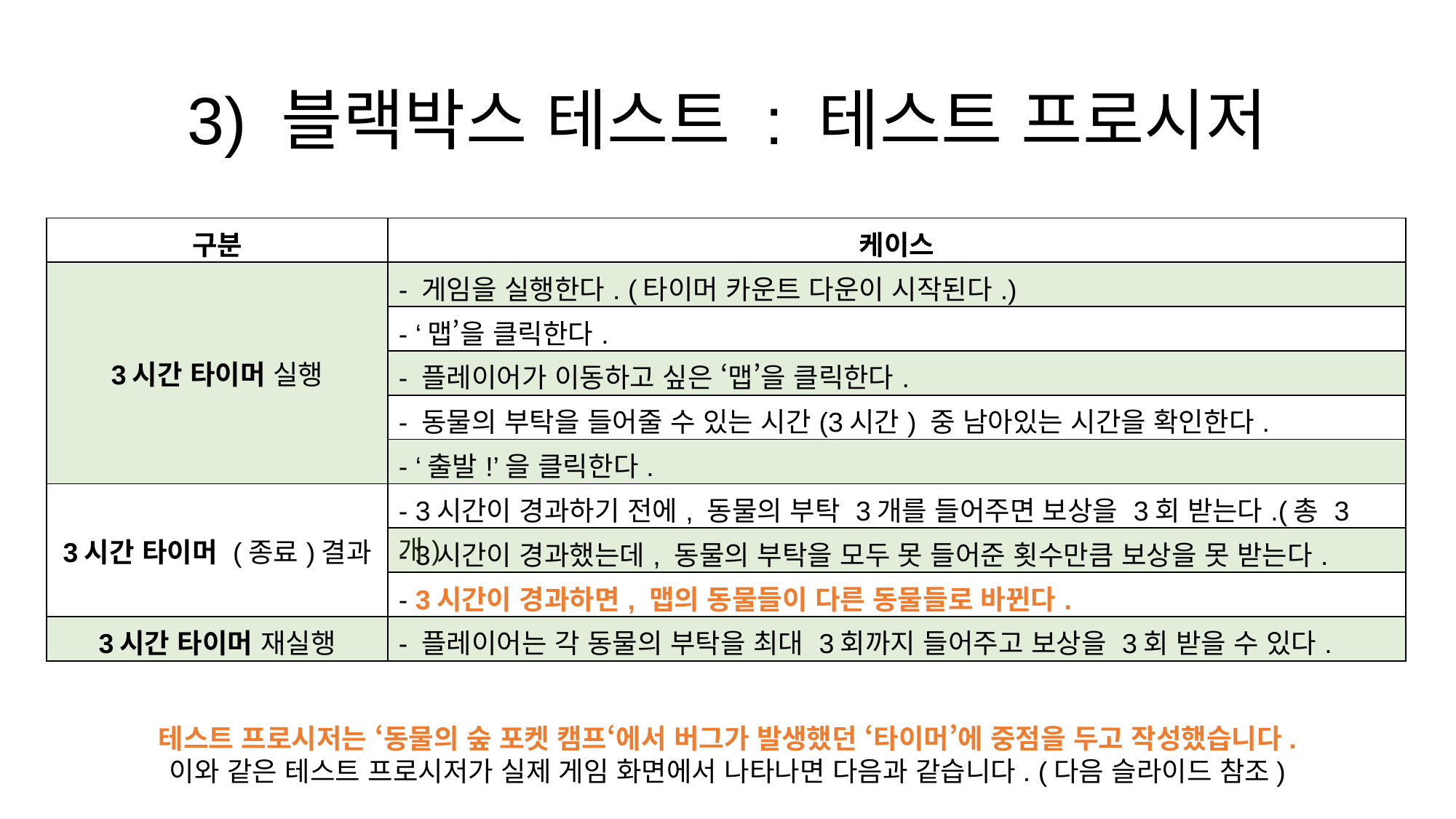

# 3) 블랙박스 테스트 : 테스트 프로시저
| 구분 | 케이스 |
| --- | --- |
| 3시간 타이머 실행 | - 게임을 실행한다. (타이머 카운트 다운이 시작된다.) |
|  | - ‘맵’을 클릭한다. |
|  | - 플레이어가 이동하고 싶은 ‘맵’을 클릭한다. |
|  | - 동물의 부탁을 들어줄 수 있는 시간(3시간) 중 남아있는 시간을 확인한다. |
|  | - ‘출발!’을 클릭한다. |
| 3시간 타이머 (종료)결과 | - 3시간이 경과하기 전에, 동물의 부탁 3개를 들어주면 보상을 3회 받는다.(총 3개) |
|  | - 3시간이 경과했는데, 동물의 부탁을 모두 못 들어준 횟수만큼 보상을 못 받는다. |
|  | - 3시간이 경과하면, 맵의 동물들이 다른 동물들로 바뀐다. |
| 3시간 타이머 재실행 | - 플레이어는 각 동물의 부탁을 최대 3회까지 들어주고 보상을 3회 받을 수 있다. |
테스트 프로시저는 ‘동물의 숲 포켓 캠프‘에서 버그가 발생했던 ‘타이머’에 중점을 두고 작성했습니다.
이와 같은 테스트 프로시저가 실제 게임 화면에서 나타나면 다음과 같습니다. (다음 슬라이드 참조)